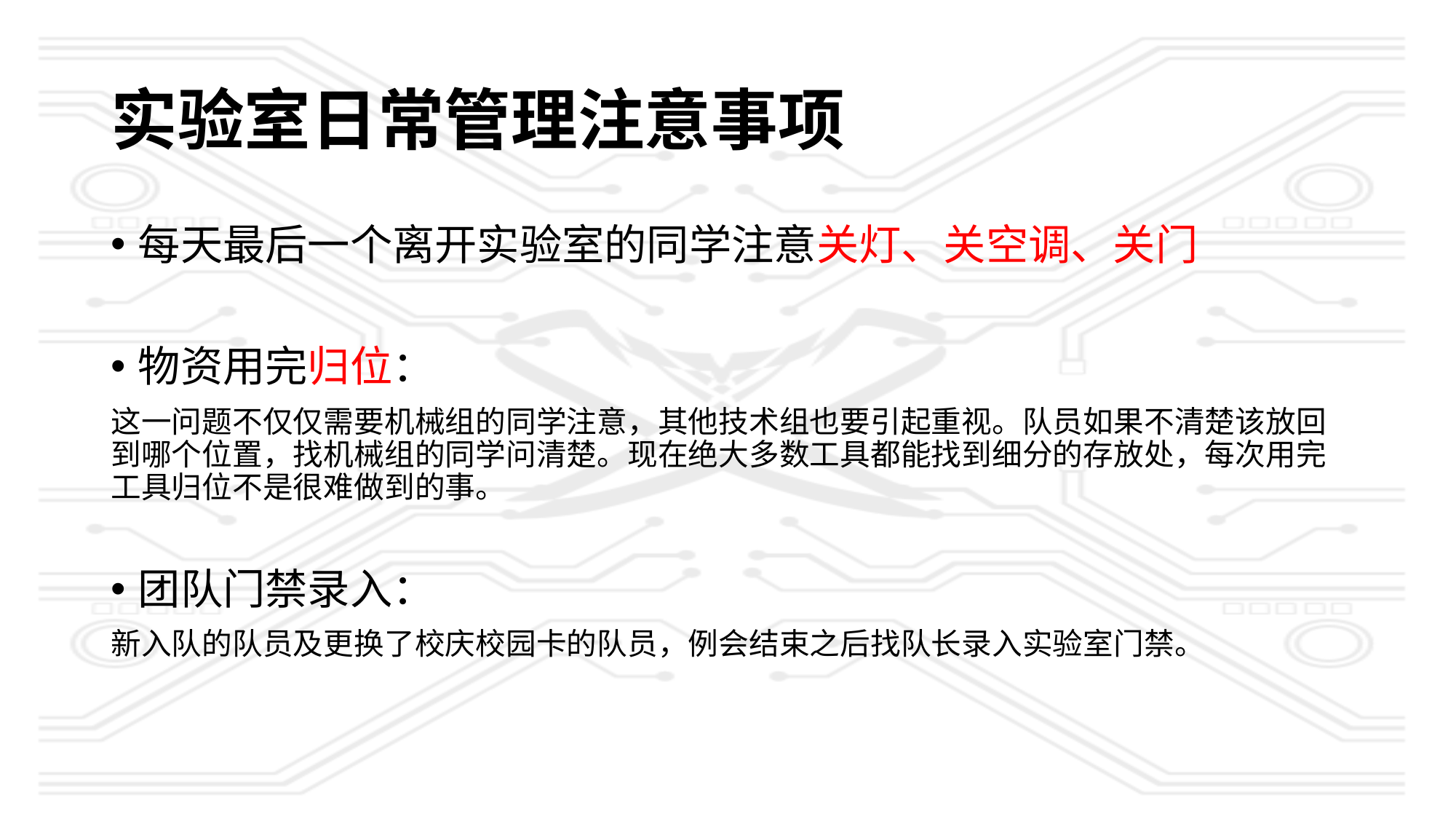

# 实验室日常管理注意事项
每天最后一个离开实验室的同学注意关灯、关空调、关门

物资用完归位：
这一问题不仅仅需要机械组的同学注意，其他技术组也要引起重视。队员如果不清楚该放回到哪个位置，找机械组的同学问清楚。现在绝大多数工具都能找到细分的存放处，每次用完工具归位不是很难做到的事。

团队门禁录入：
新入队的队员及更换了校庆校园卡的队员，例会结束之后找队长录入实验室门禁。